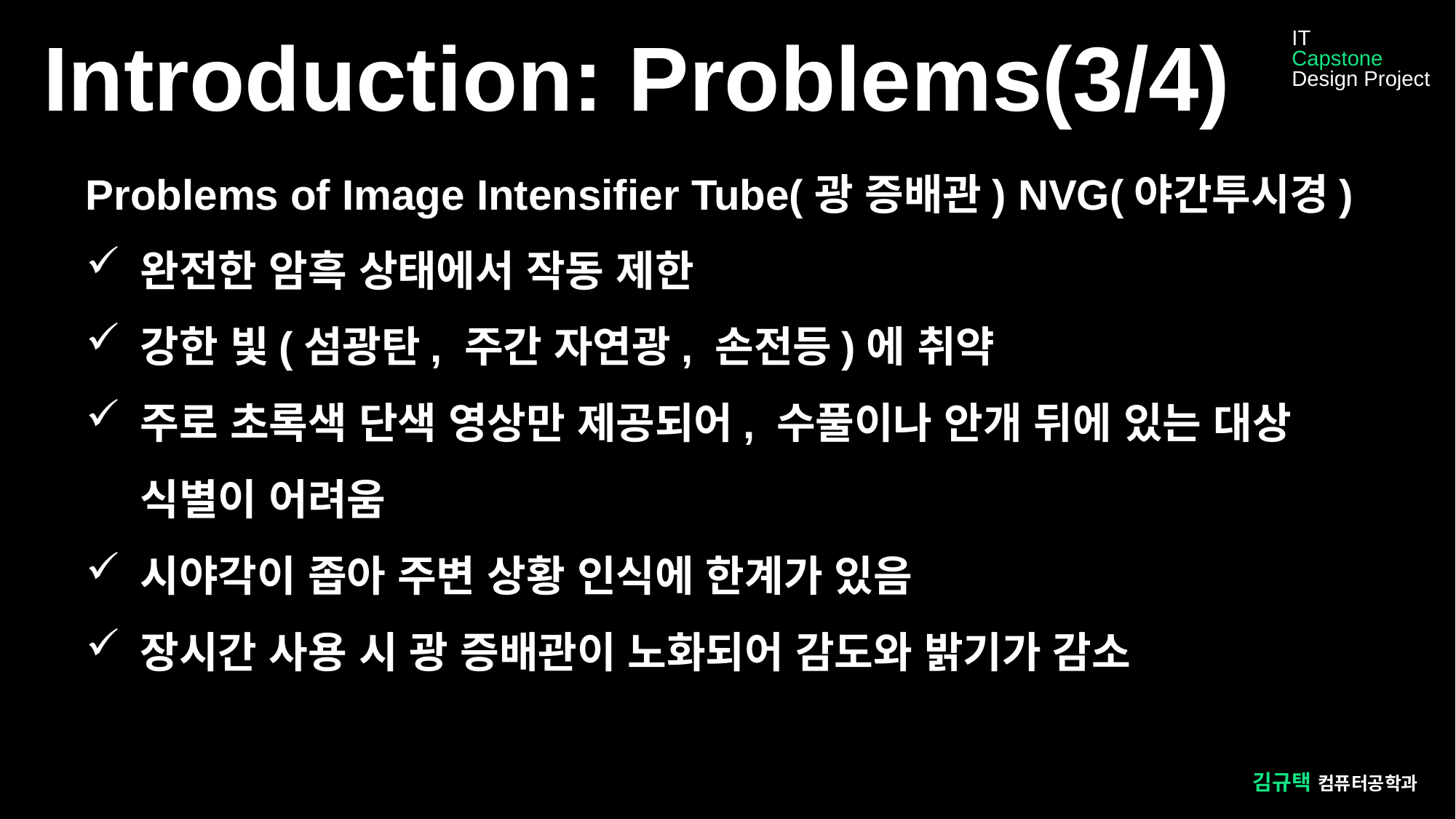

IT
Capstone
Design Project
Introduction: Problems(3/4)
Problems of Image Intensifier Tube(광 증배관) NVG(야간투시경)
완전한 암흑 상태에서 작동 제한
강한 빛(섬광탄, 주간 자연광, 손전등)에 취약
주로 초록색 단색 영상만 제공되어, 수풀이나 안개 뒤에 있는 대상 식별이 어려움
시야각이 좁아 주변 상황 인식에 한계가 있음
장시간 사용 시 광 증배관이 노화되어 감도와 밝기가 감소
김규택 컴퓨터공학과